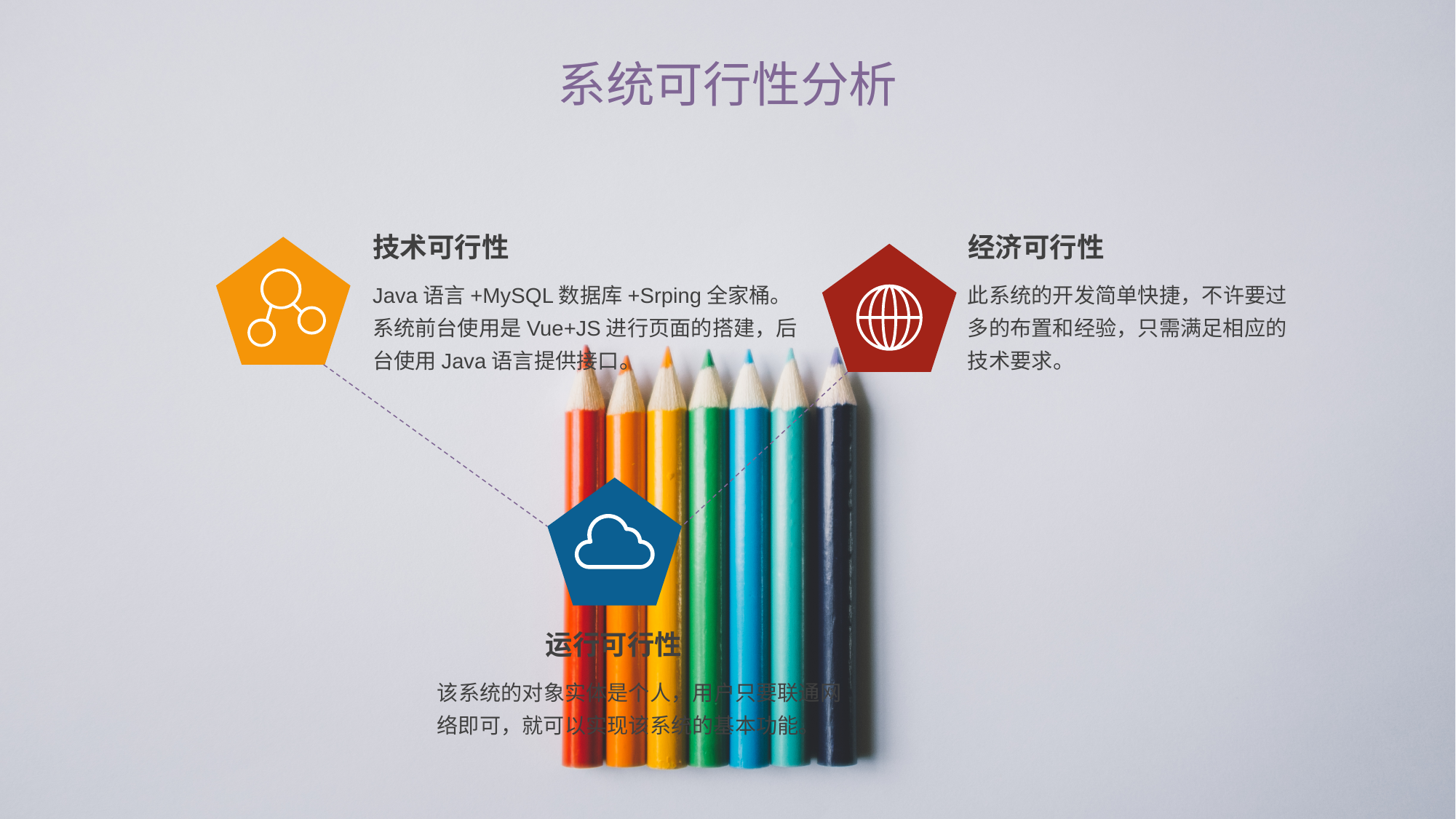

系统可行性分析
技术可行性
经济可行性

Java语言+MySQL数据库+Srping全家桶。系统前台使用是Vue+JS进行页面的搭建，后台使用Java语言提供接口。
此系统的开发简单快捷，不许要过多的布置和经验，只需满足相应的技术要求。

运行可行性
该系统的对象实体是个人，用户只要联通网络即可，就可以实现该系统的基本功能。